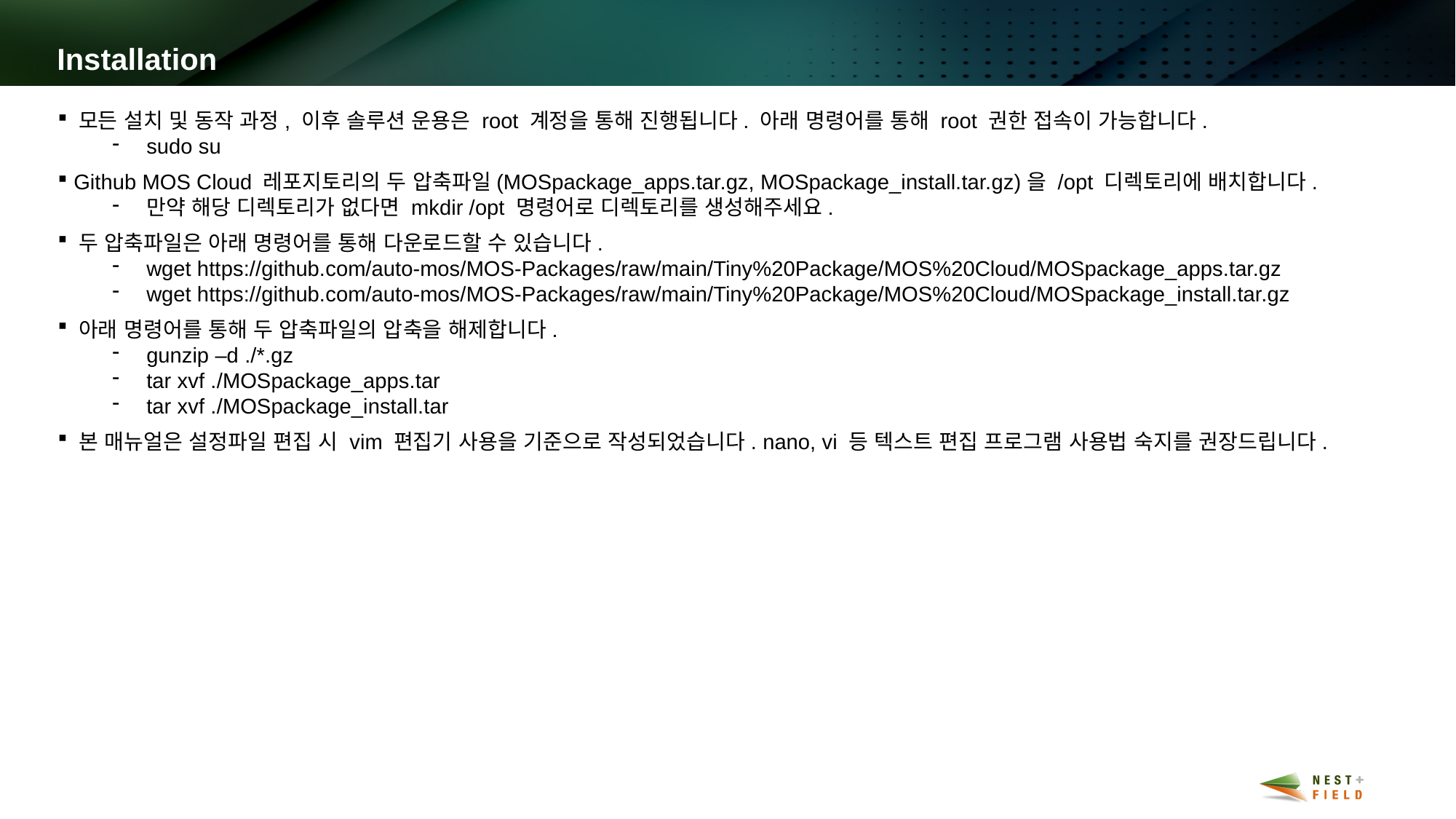

Installation
 모든 설치 및 동작 과정, 이후 솔루션 운용은 root 계정을 통해 진행됩니다. 아래 명령어를 통해 root 권한 접속이 가능합니다.
sudo su
 Github MOS Cloud 레포지토리의 두 압축파일(MOSpackage_apps.tar.gz, MOSpackage_install.tar.gz)을 /opt 디렉토리에 배치합니다.
만약 해당 디렉토리가 없다면 mkdir /opt 명령어로 디렉토리를 생성해주세요.
 두 압축파일은 아래 명령어를 통해 다운로드할 수 있습니다.
wget https://github.com/auto-mos/MOS-Packages/raw/main/Tiny%20Package/MOS%20Cloud/MOSpackage_apps.tar.gz
wget https://github.com/auto-mos/MOS-Packages/raw/main/Tiny%20Package/MOS%20Cloud/MOSpackage_install.tar.gz
 아래 명령어를 통해 두 압축파일의 압축을 해제합니다.
gunzip –d ./*.gz
tar xvf ./MOSpackage_apps.tar
tar xvf ./MOSpackage_install.tar
 본 매뉴얼은 설정파일 편집 시 vim 편집기 사용을 기준으로 작성되었습니다. nano, vi 등 텍스트 편집 프로그램 사용법 숙지를 권장드립니다.